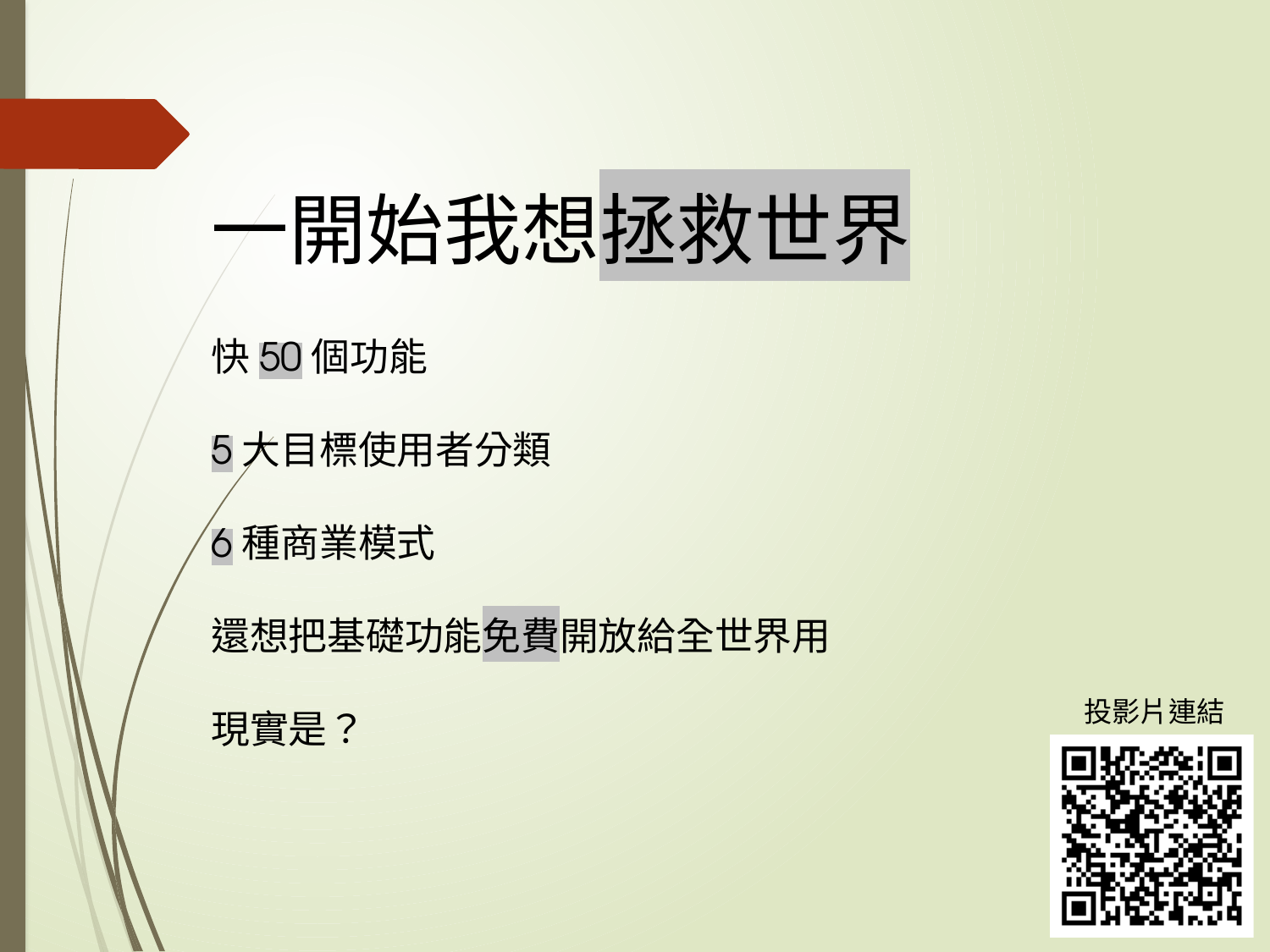

一開始我想拯救世界
快50個功能

5大目標使用者分類

6種商業模式

還想把基礎功能免費開放給全世界用

現實是？